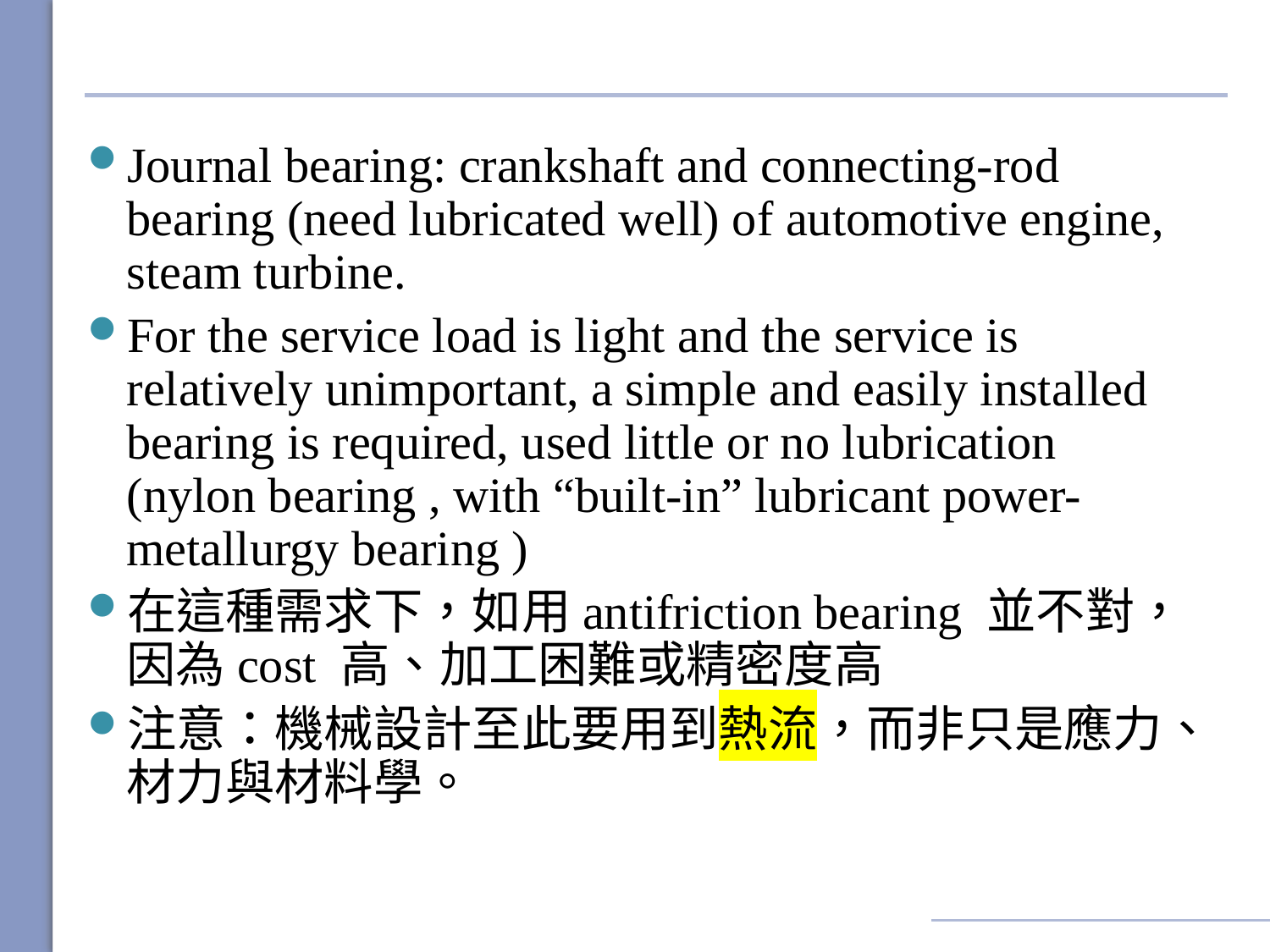

Journal bearing: crankshaft and connecting-rod bearing (need lubricated well) of automotive engine, steam turbine.
For the service load is light and the service is relatively unimportant, a simple and easily installed bearing is required, used little or no lubrication (nylon bearing , with “built-in” lubricant power-metallurgy bearing )
在這種需求下，如用antifriction bearing 並不對，因為cost 高、加工困難或精密度高
注意：機械設計至此要用到熱流，而非只是應力、材力與材料學。